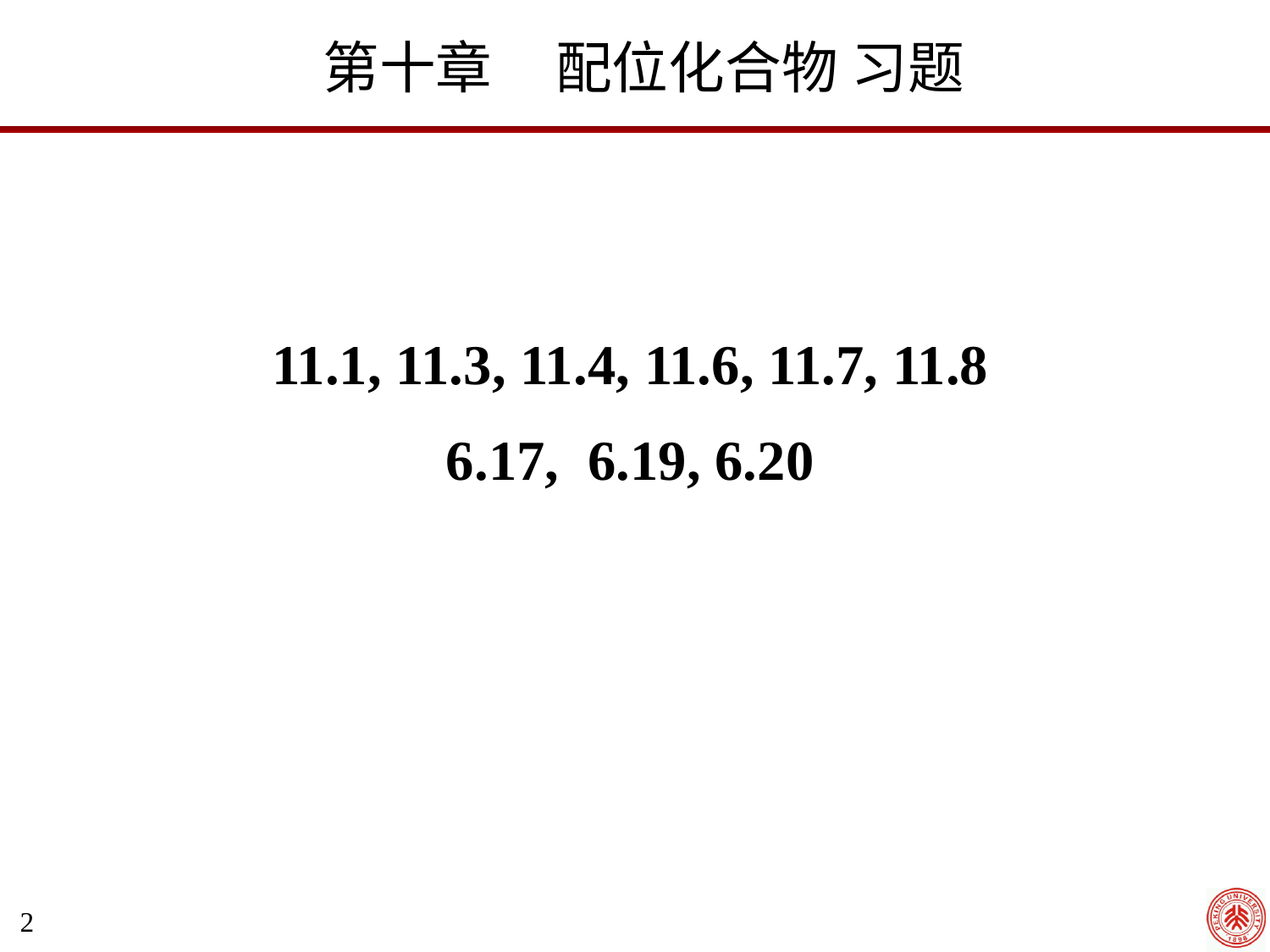

第十章     配位化合物 习题

11.1, 11.3, 11.4, 11.6, 11.7, 11.8
6.17,  6.19, 6.20